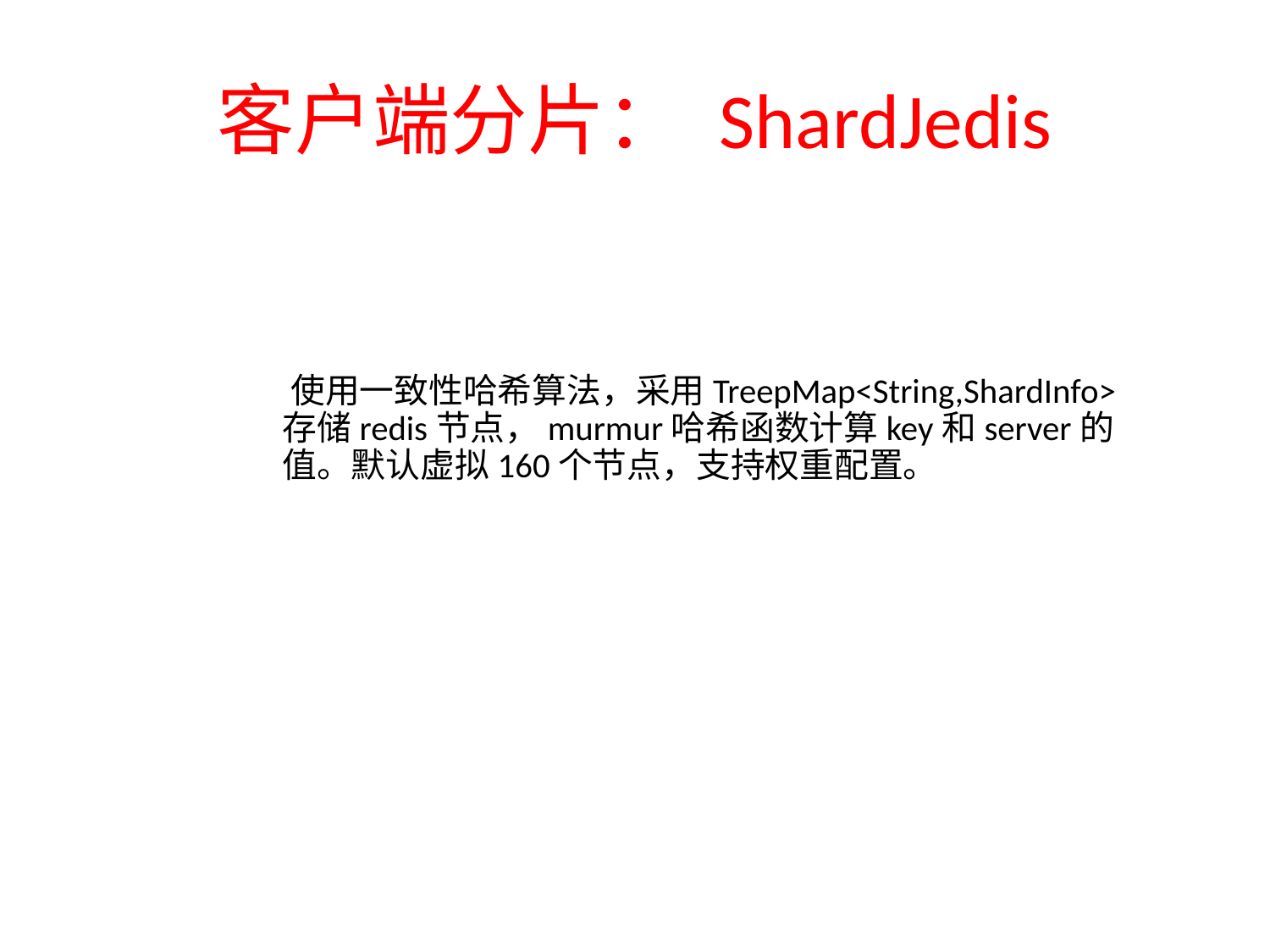

# 客户端分片： ShardJedis
     使用一致性哈希算法，采用TreepMap<String,ShardInfo>存储redis节点，murmur哈希函数计算key和server的值。默认虚拟160个节点，支持权重配置。